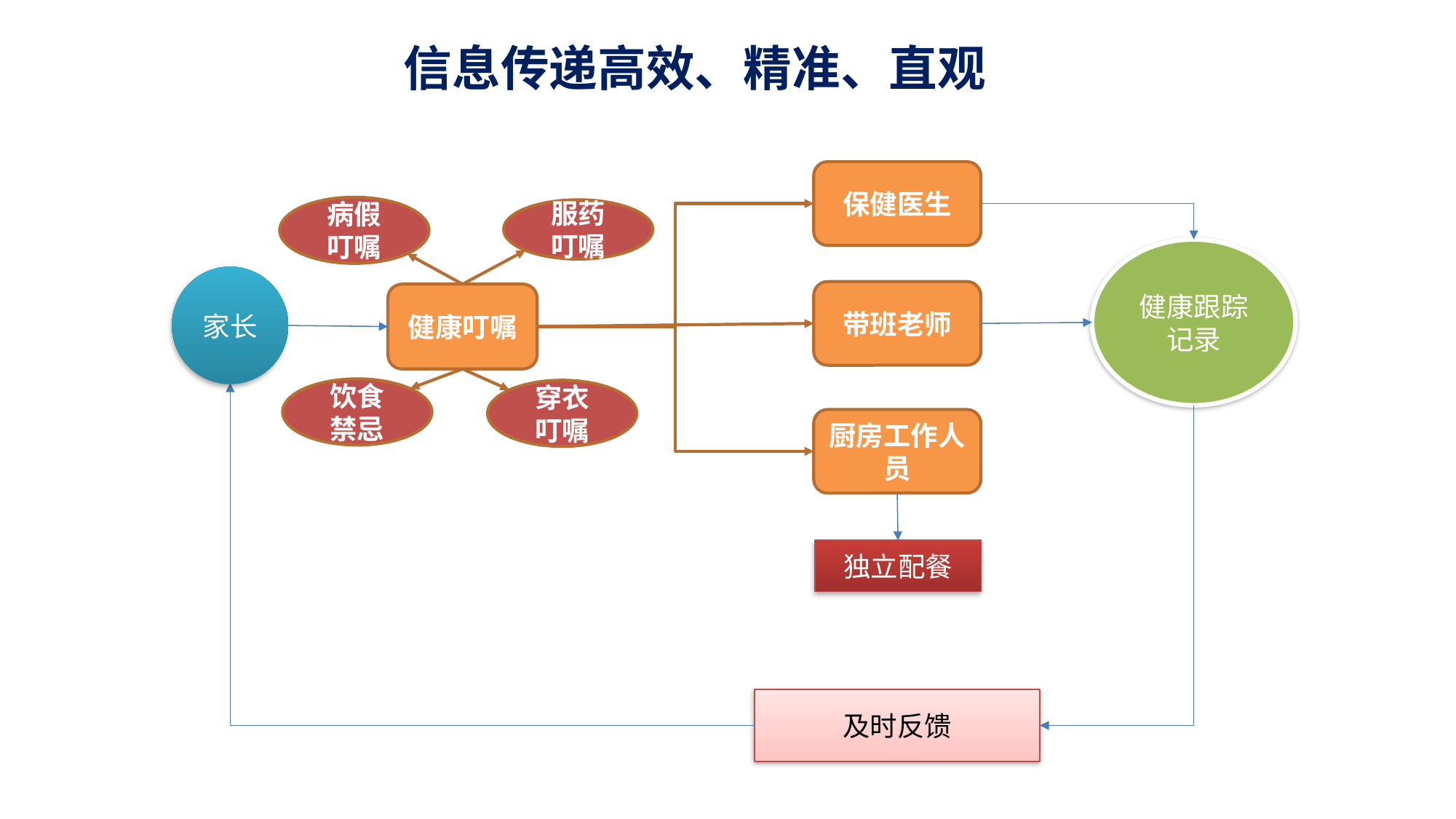

信息传递高效、精准、直观
保健医生
病假
叮嘱
服药
叮嘱
健康跟踪
记录
家长
带班老师
健康叮嘱
饮食
禁忌
穿衣
叮嘱
厨房工作人员
独立配餐
及时反馈